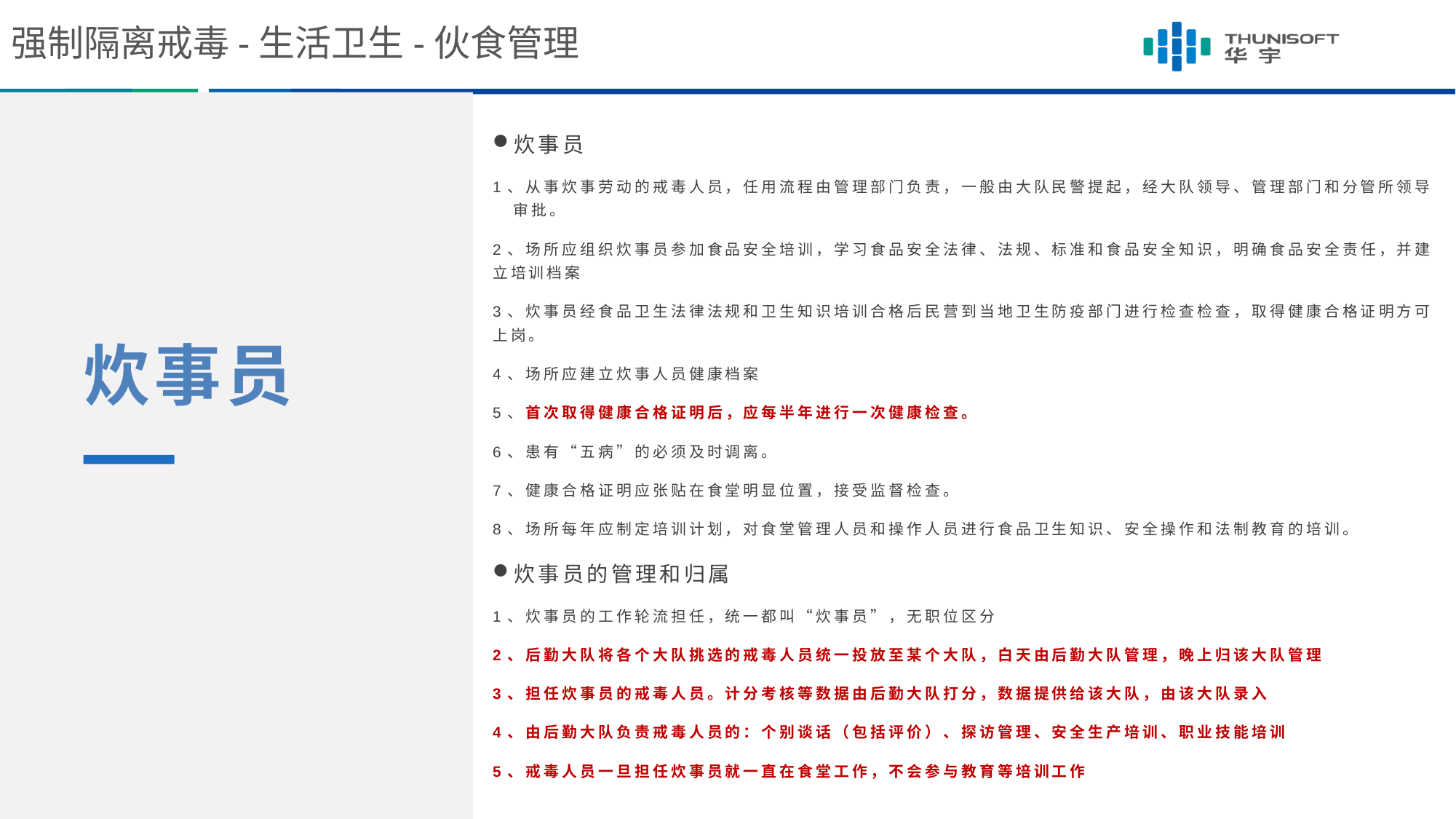

强制隔离戒毒-生活卫生-伙食管理

炊事员
1、从事炊事劳动的戒毒人员，任用流程由管理部门负责，一般由大队民警提起，经大队领导、管理部门和分管所领导审批。
2、场所应组织炊事员参加食品安全培训，学习食品安全法律、法规、标准和食品安全知识，明确食品安全责任，并建立培训档案
3、炊事员经食品卫生法律法规和卫生知识培训合格后民营到当地卫生防疫部门进行检查检查，取得健康合格证明方可上岗。
4、场所应建立炊事人员健康档案
5、首次取得健康合格证明后，应每半年进行一次健康检查。
6、患有“五病”的必须及时调离。
7、健康合格证明应张贴在食堂明显位置，接受监督检查。
8、场所每年应制定培训计划，对食堂管理人员和操作人员进行食品卫生知识、安全操作和法制教育的培训。
炊事员的管理和归属
1、炊事员的工作轮流担任，统一都叫“炊事员”，无职位区分
2、后勤大队将各个大队挑选的戒毒人员统一投放至某个大队，白天由后勤大队管理，晚上归该大队管理
3、担任炊事员的戒毒人员。计分考核等数据由后勤大队打分，数据提供给该大队，由该大队录入
4、由后勤大队负责戒毒人员的：个别谈话（包括评价）、探访管理、安全生产培训、职业技能培训
5、戒毒人员一旦担任炊事员就一直在食堂工作，不会参与教育等培训工作
炊事员

71